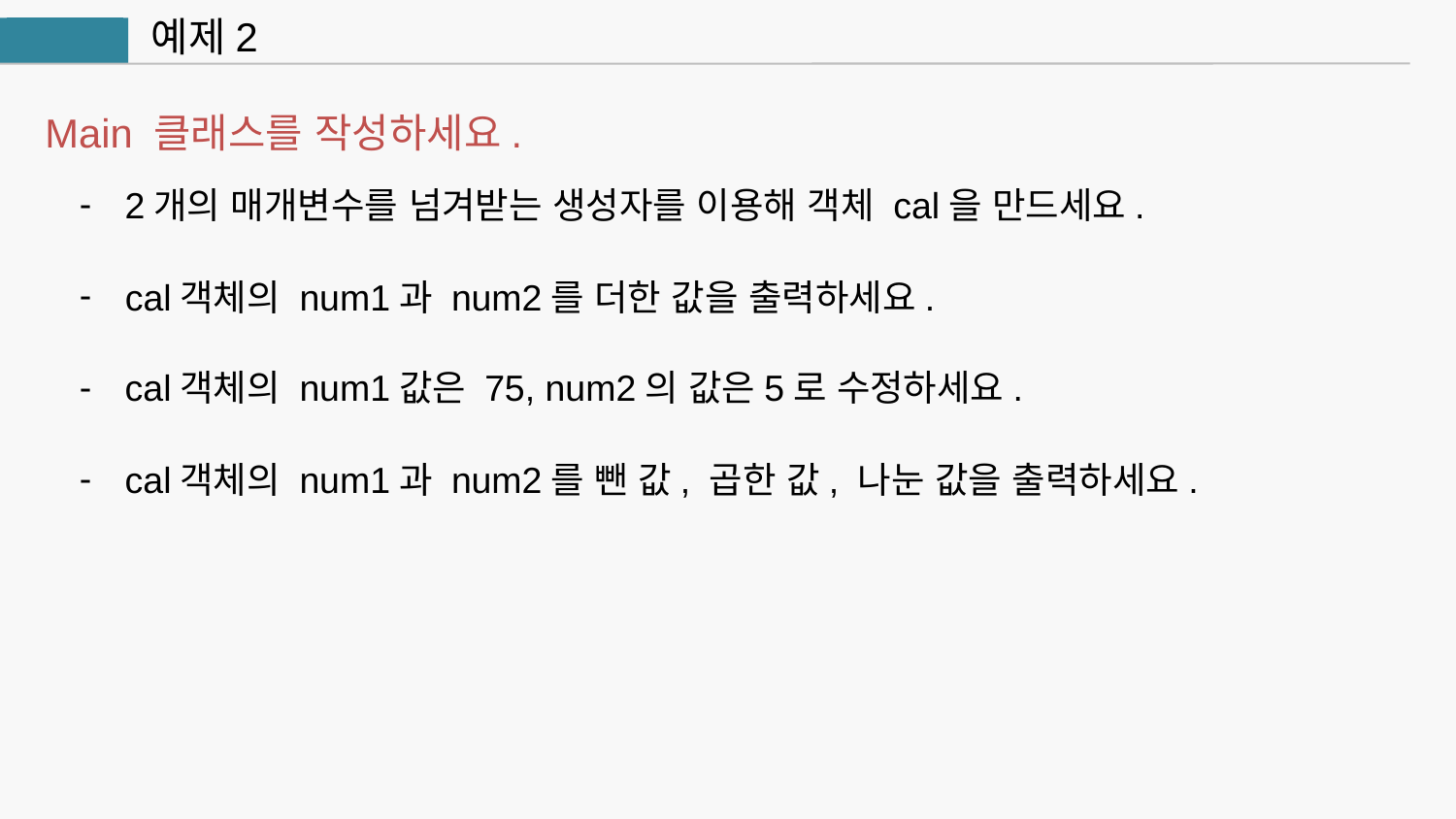

예제2

자바
Main 클래스를 작성하세요.

2개의 매개변수를 넘겨받는 생성자를 이용해 객체 cal을 만드세요.
cal객체의 num1과 num2를 더한 값을 출력하세요.
cal객체의 num1값은 75, num2의 값은5로 수정하세요.
cal객체의 num1과 num2를 뺀 값, 곱한 값, 나눈 값을 출력하세요.